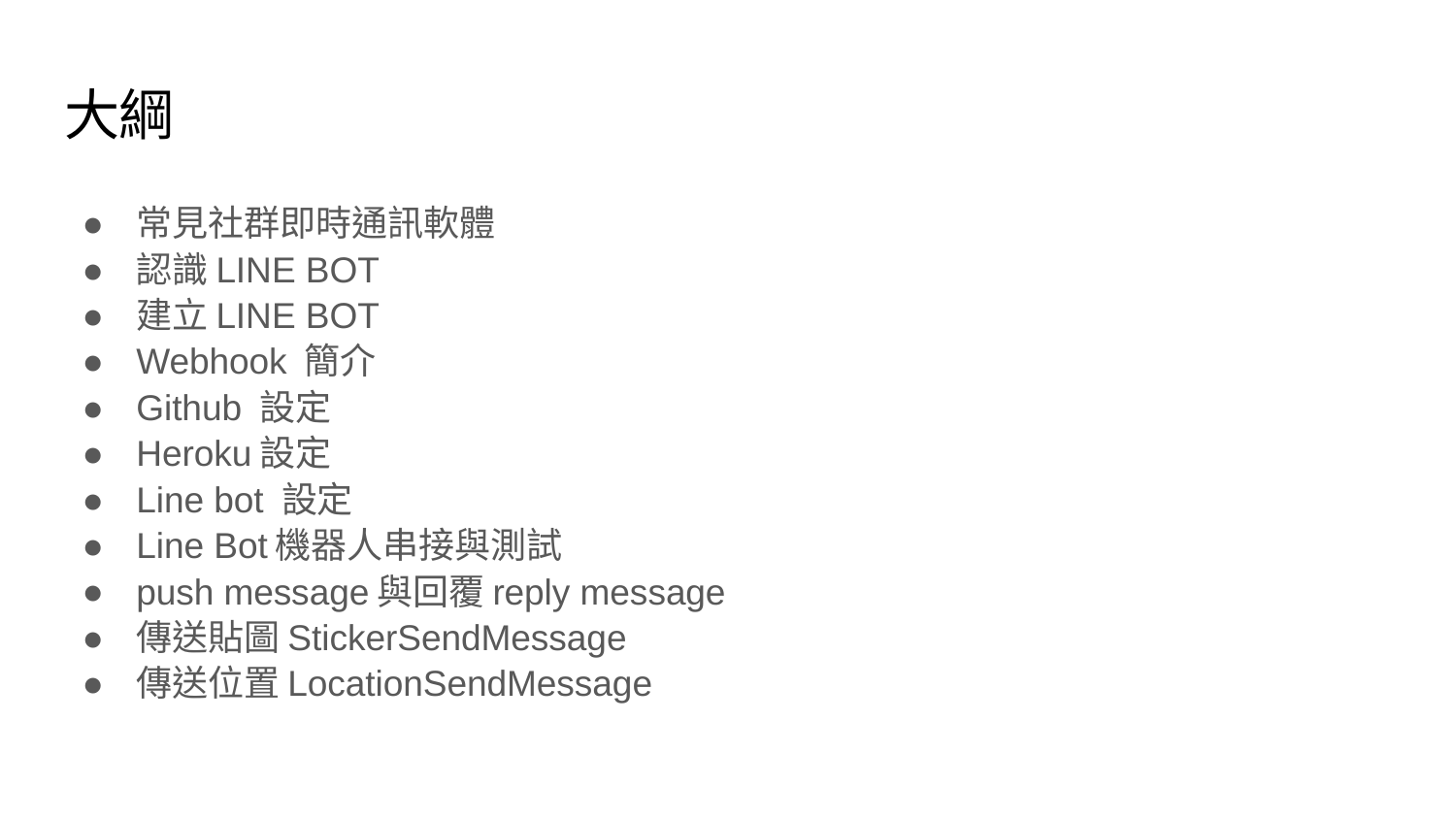

# 大綱
常見社群即時通訊軟體
認識LINE BOT
建立LINE BOT
Webhook 簡介
Github 設定
Heroku設定
Line bot 設定
Line Bot機器人串接與測試
push message與回覆reply message
傳送貼圖StickerSendMessage
傳送位置LocationSendMessage